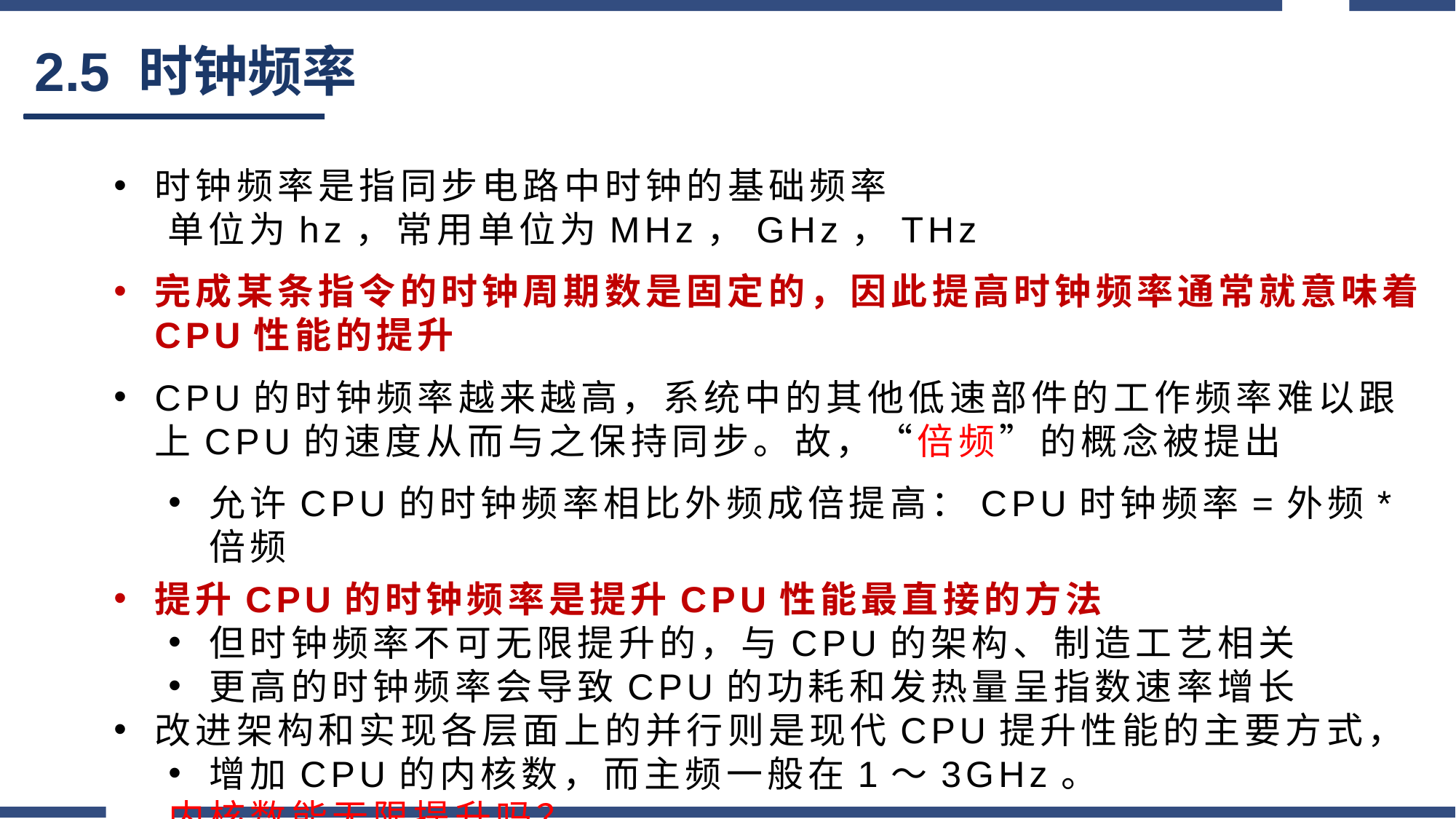

# 2.5 时钟频率
时钟频率是指同步电路中时钟的基础频率
 单位为hz，常用单位为MHz，GHz，THz
完成某条指令的时钟周期数是固定的，因此提高时钟频率通常就意味着CPU性能的提升
CPU的时钟频率越来越高，系统中的其他低速部件的工作频率难以跟上CPU的速度从而与之保持同步。故，“倍频”的概念被提出
允许CPU的时钟频率相比外频成倍提高：CPU时钟频率=外频*倍频
提升CPU的时钟频率是提升CPU性能最直接的方法
但时钟频率不可无限提升的，与CPU的架构、制造工艺相关
更高的时钟频率会导致CPU的功耗和发热量呈指数速率增长
改进架构和实现各层面上的并行则是现代CPU提升性能的主要方式，
增加CPU的内核数，而主频一般在1～3GHz。
内核数能无限提升吗？